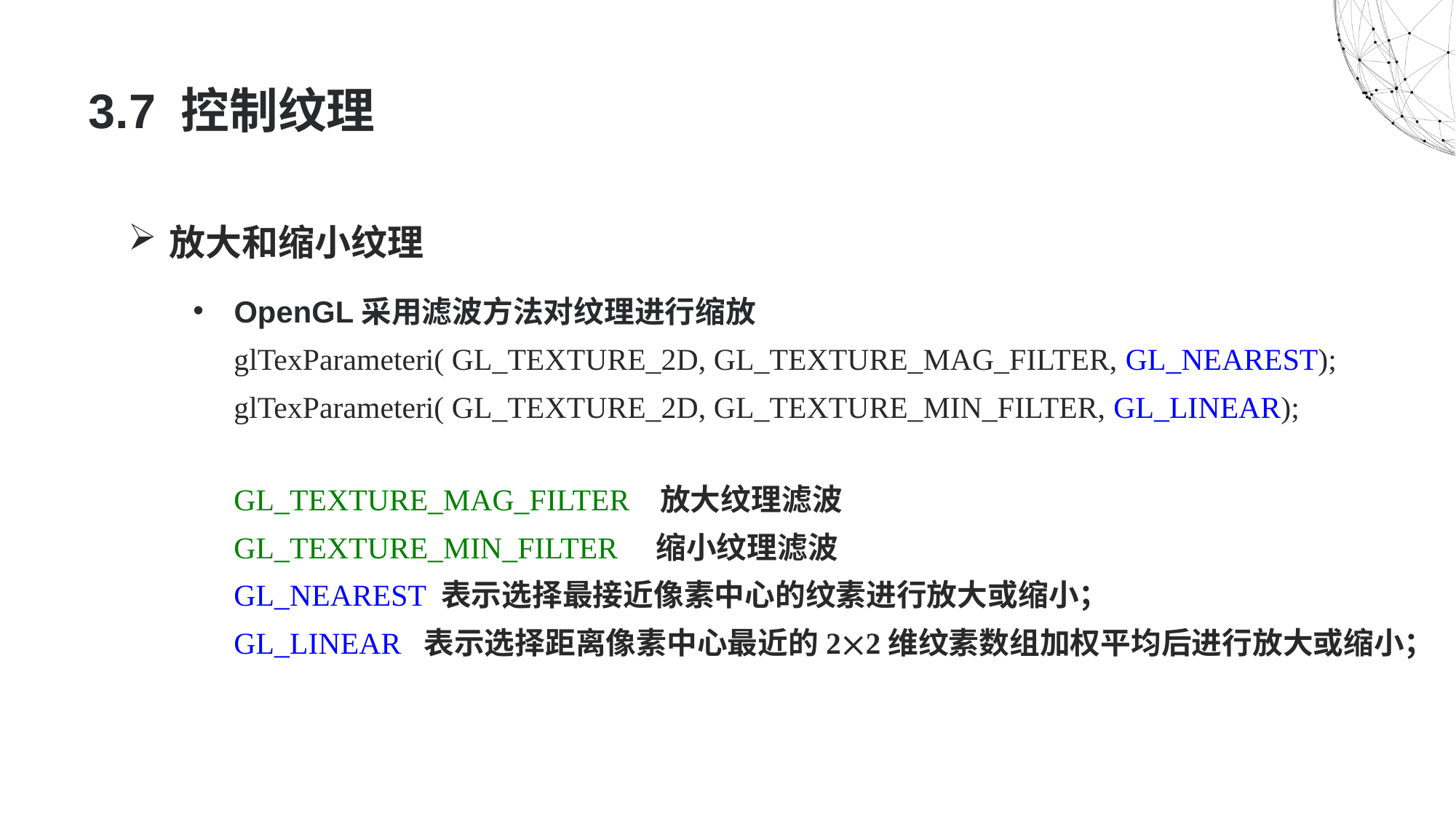

# 3.7 控制纹理
放大和缩小纹理
OpenGL采用滤波方法对纹理进行缩放
glTexParameteri( GL_TEXTURE_2D, GL_TEXTURE_MAG_FILTER, GL_NEAREST);
glTexParameteri( GL_TEXTURE_2D, GL_TEXTURE_MIN_FILTER, GL_LINEAR);

GL_TEXTURE_MAG_FILTER   放大纹理滤波
GL_TEXTURE_MIN_FILTER    缩小纹理滤波
GL_NEAREST 表示选择最接近像素中心的纹素进行放大或缩小；
GL_LINEAR  表示选择距离像素中心最近的2×2维纹素数组加权平均后进行放大或缩小；